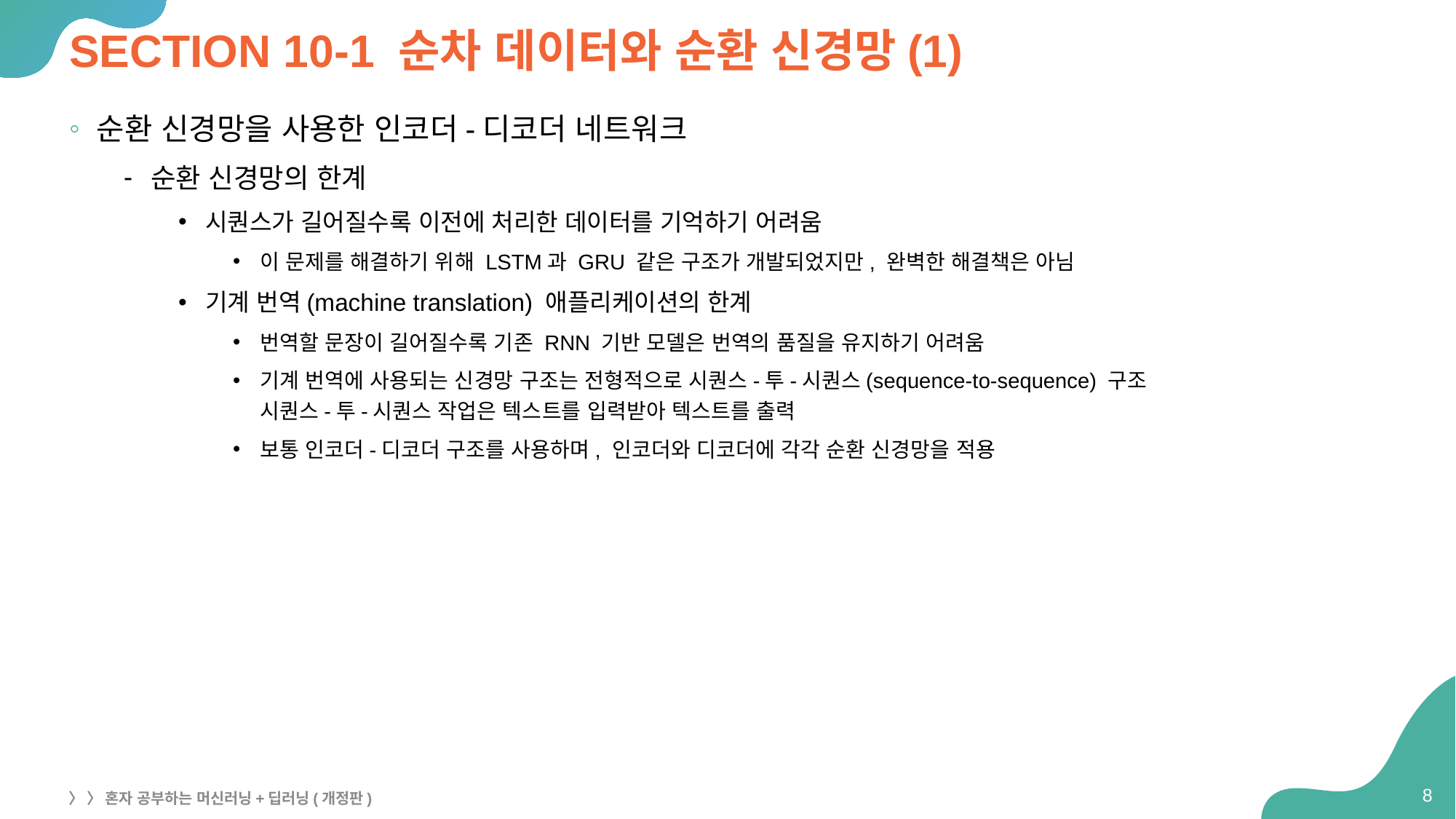

# SECTION 10-1 순차 데이터와 순환 신경망(1)
순환 신경망을 사용한 인코더-디코더 네트워크
순환 신경망의 한계
시퀀스가 길어질수록 이전에 처리한 데이터를 기억하기 어려움
이 문제를 해결하기 위해 LSTM과 GRU 같은 구조가 개발되었지만, 완벽한 해결책은 아님
기계 번역(machine translation) 애플리케이션의 한계
번역할 문장이 길어질수록 기존 RNN 기반 모델은 번역의 품질을 유지하기 어려움
기계 번역에 사용되는 신경망 구조는 전형적으로 시퀀스-투-시퀀스(sequence-to-sequence) 구조
시퀀스-투-시퀀스 작업은 텍스트를 입력받아 텍스트를 출력
보통 인코더-디코더 구조를 사용하며, 인코더와 디코더에 각각 순환 신경망을 적용
8
〉 〉 혼자 공부하는 머신러닝+딥러닝(개정판)